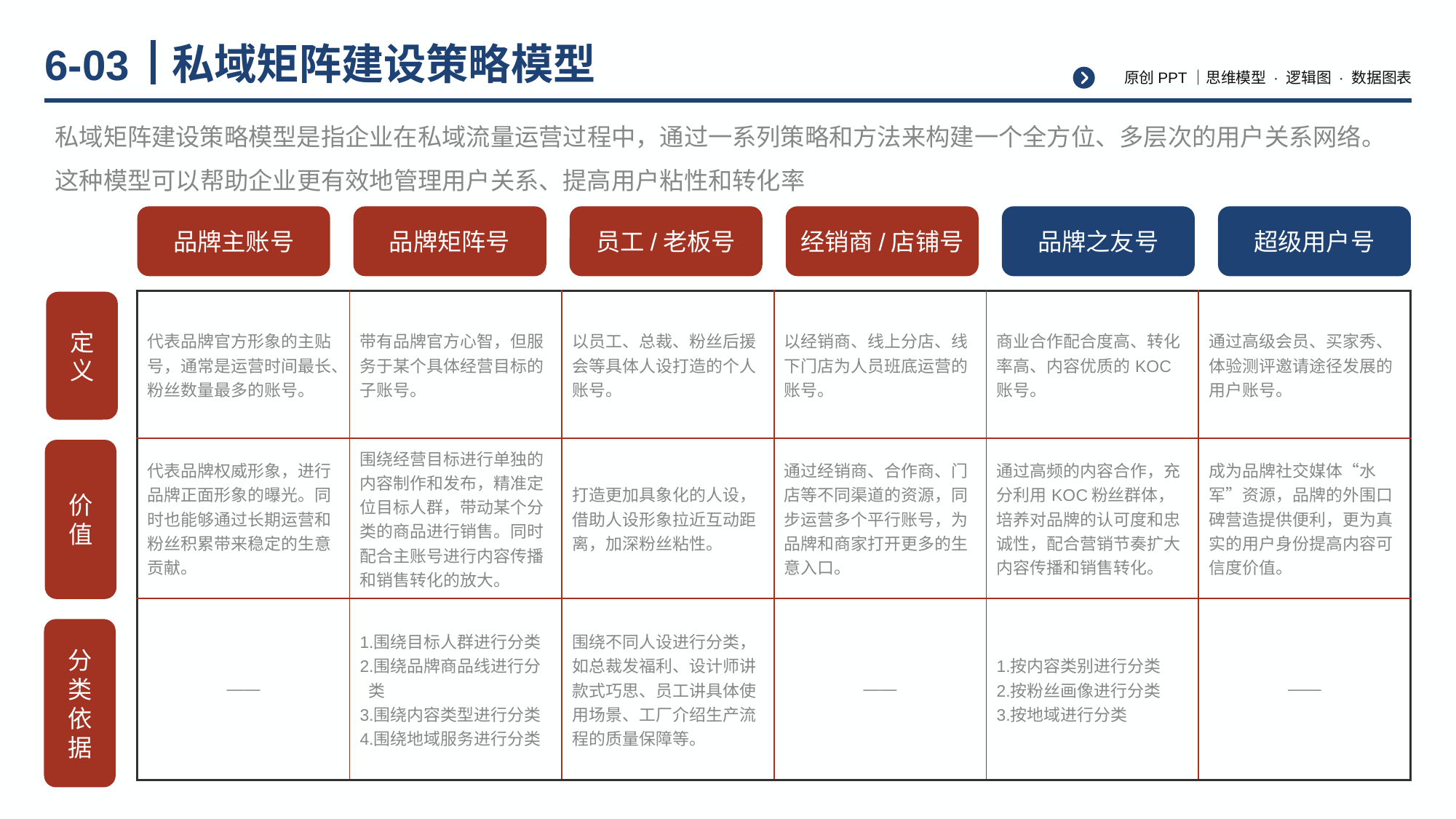

# 私域矩阵建设策略模型
6-03
私域矩阵建设策略模型是指企业在私域流量运营过程中，通过一系列策略和方法来构建一个全方位、多层次的用户关系网络。这种模型可以帮助企业更有效地管理用户关系、提高用户粘性和转化率
品牌主账号
品牌矩阵号
员工/老板号
经销商/店铺号
品牌之友号
超级用户号
| 代表品牌官方形象的主贴号，通常是运营时间最长、粉丝数量最多的账号。 | 带有品牌官方心智，但服务于某个具体经营目标的子账号。 | 以员工、总裁、粉丝后援会等具体人设打造的个人账号。 | 以经销商、线上分店、线下门店为人员班底运营的账号。 | 商业合作配合度高、转化率高、内容优质的KOC账号。 | 通过高级会员、买家秀、体验测评邀请途径发展的用户账号。 |
| --- | --- | --- | --- | --- | --- |
| 代表品牌权威形象，进行品牌正面形象的曝光。同时也能够通过长期运营和粉丝积累带来稳定的生意贡献。 | 围绕经营目标进行单独的内容制作和发布，精准定位目标人群，带动某个分类的商品进行销售。同时配合主账号进行内容传播和销售转化的放大。 | 打造更加具象化的人设，借助人设形象拉近互动距离，加深粉丝粘性。 | 通过经销商、合作商、门店等不同渠道的资源，同步运营多个平行账号，为品牌和商家打开更多的生意入口。 | 通过高频的内容合作，充分利用KOC粉丝群体，培养对品牌的认可度和忠诚性，配合营销节奏扩大内容传播和销售转化。 | 成为品牌社交媒体“水军”资源，品牌的外围口碑营造提供便利，更为真实的用户身份提高内容可信度价值。 |
| —— | 围绕目标人群进行分类 围绕品牌商品线进行分类 围绕内容类型进行分类 围绕地域服务进行分类 | 围绕不同人设进行分类，如总裁发福利、设计师讲款式巧思、员工讲具体使用场景、工厂介绍生产流程的质量保障等。 | —— | 按内容类别进行分类 按粉丝画像进行分类 按地域进行分类 | —— |
定义
价值
分类依据